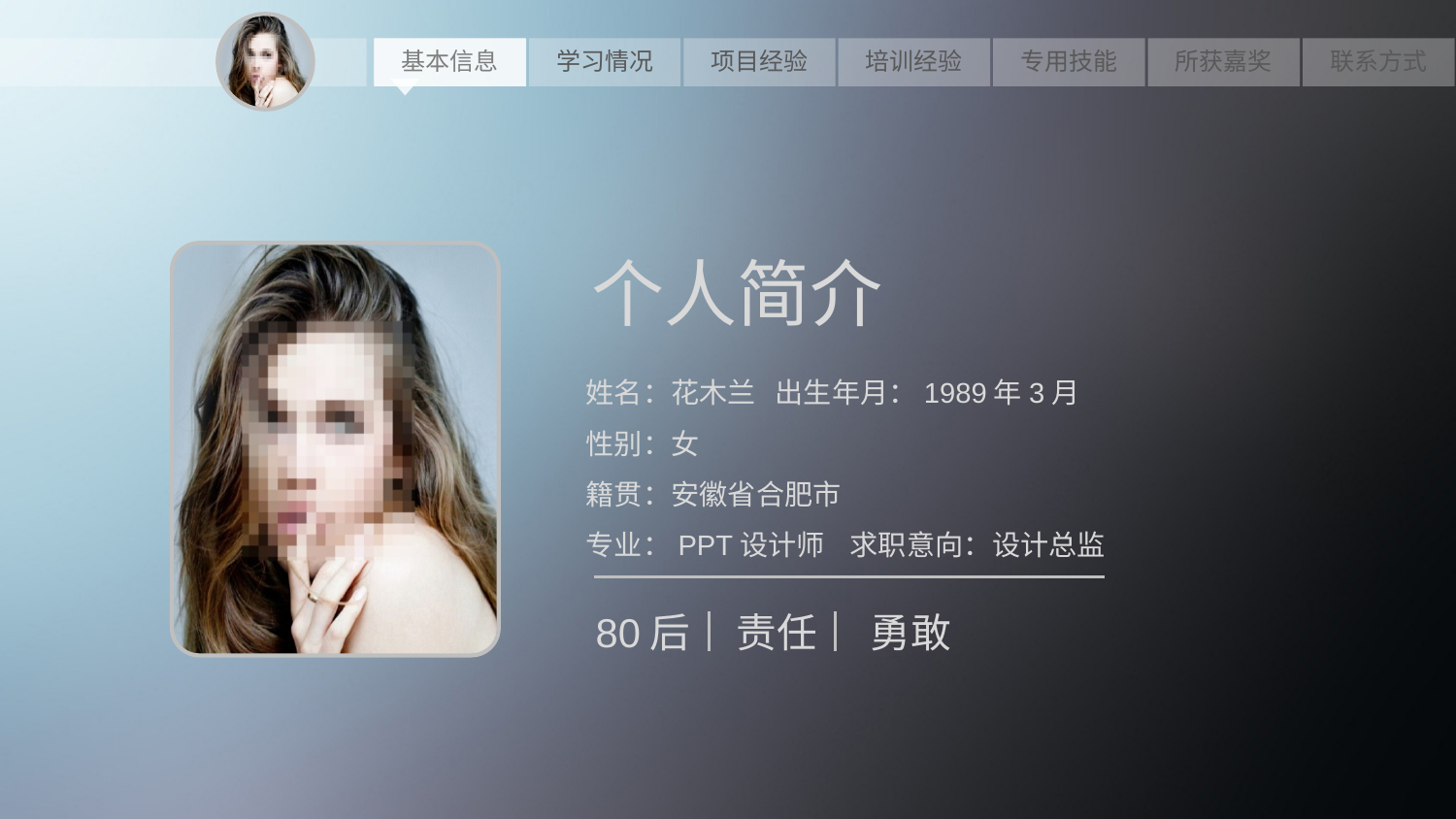

个人简介

姓名：花木兰   出生年月：1989年3月
性别：女
籍贯：安徽省合肥市
专业：PPT设计师    求职意向：设计总监
80后
责任
勇敢